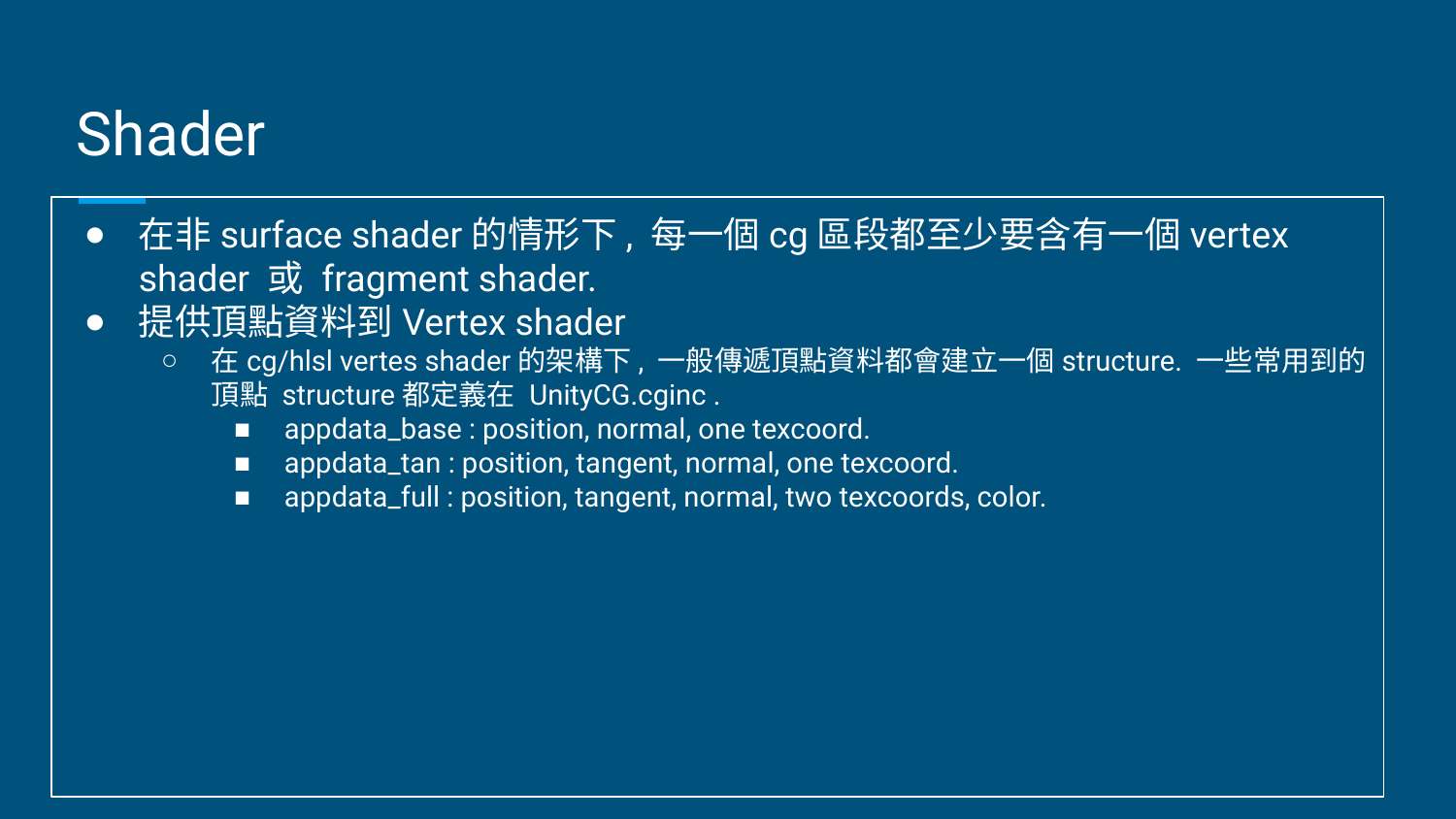

# Shader
在非surface shader的情形下, 每一個cg區段都至少要含有一個vertex shader 或 fragment shader.
提供頂點資料到Vertex shader
在cg/hlsl vertes shader的架構下, 一般傳遞頂點資料都會建立一個structure. 一些常用到的頂點 structure都定義在 UnityCG.cginc .
appdata_base : position, normal, one texcoord.
appdata_tan : position, tangent, normal, one texcoord.
appdata_full : position, tangent, normal, two texcoords, color.